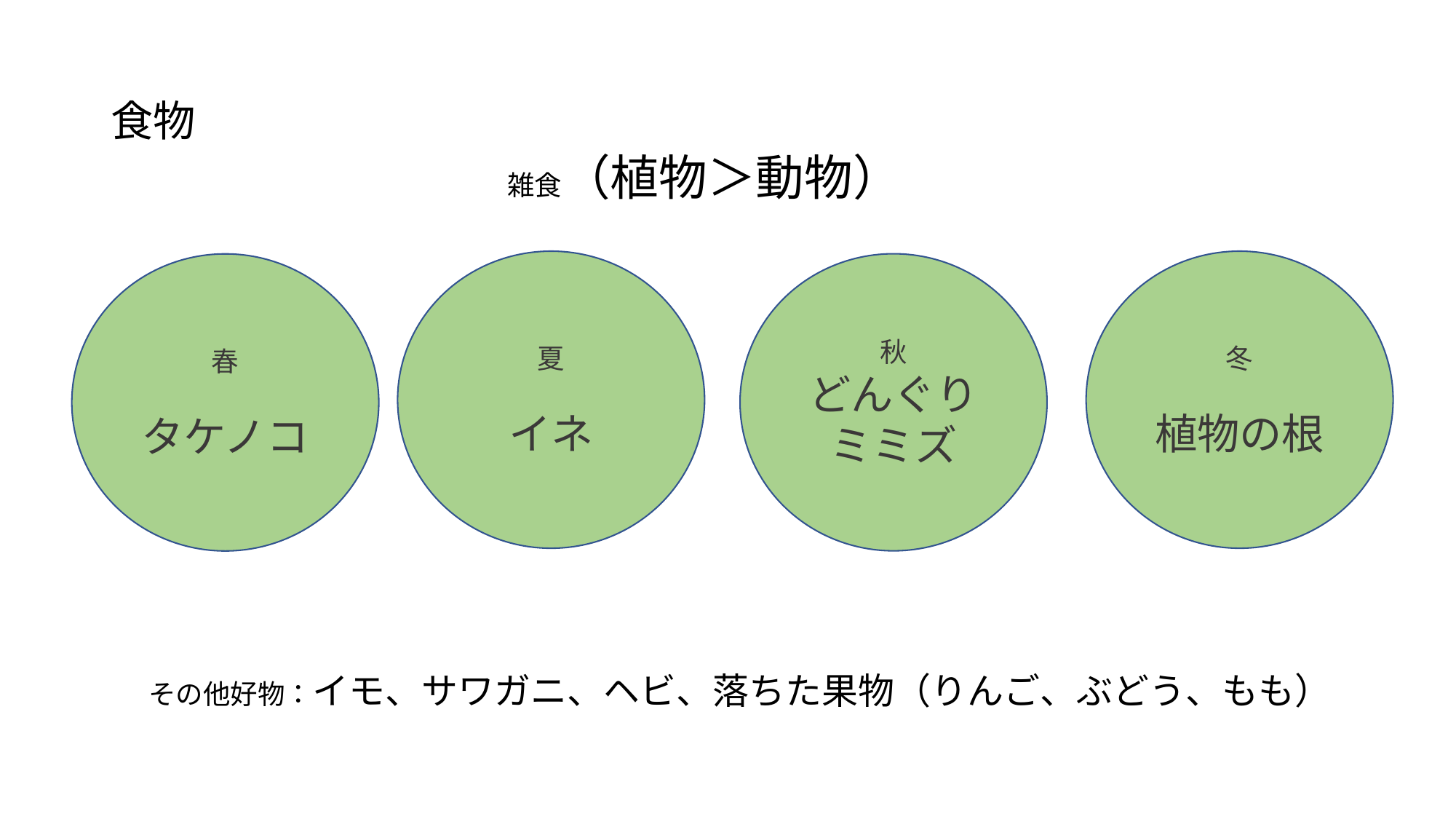

# 食物
雑食（植物＞動物）
夏

イネ
冬

植物の根
秋
どんぐり
ミミズ
春

タケノコ
その他好物：イモ、サワガニ、ヘビ、落ちた果物（りんご、ぶどう、もも）